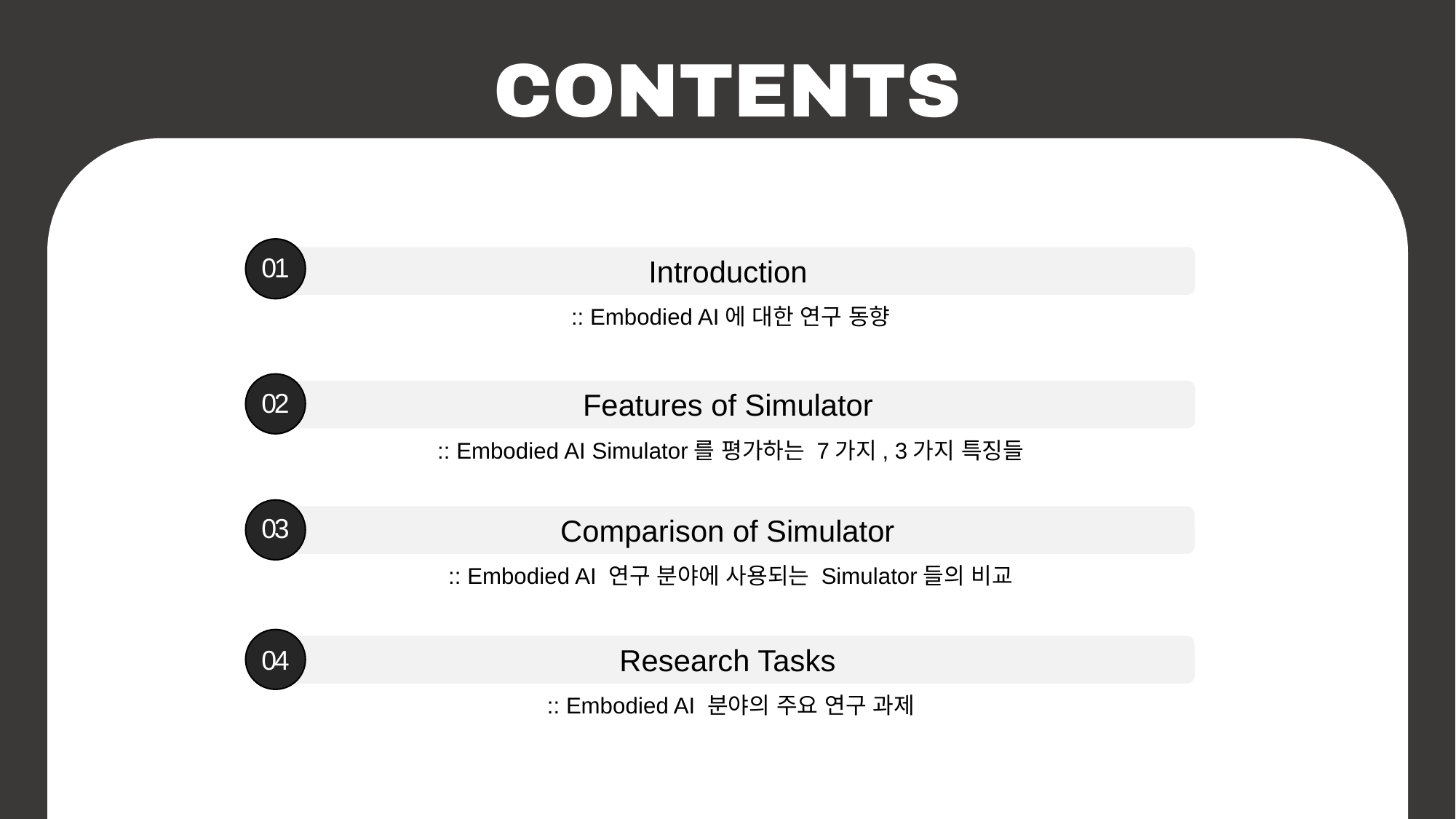

CONTENTS

01

Introduction
:: Embodied AI에 대한 연구 동향

02

Features of Simulator
:: Embodied AI Simulator를 평가하는 7가지, 3가지 특징들

03

Comparison of Simulator
:: Embodied AI 연구 분야에 사용되는 Simulator들의 비교

04

Research Tasks
:: Embodied AI 분야의 주요 연구 과제